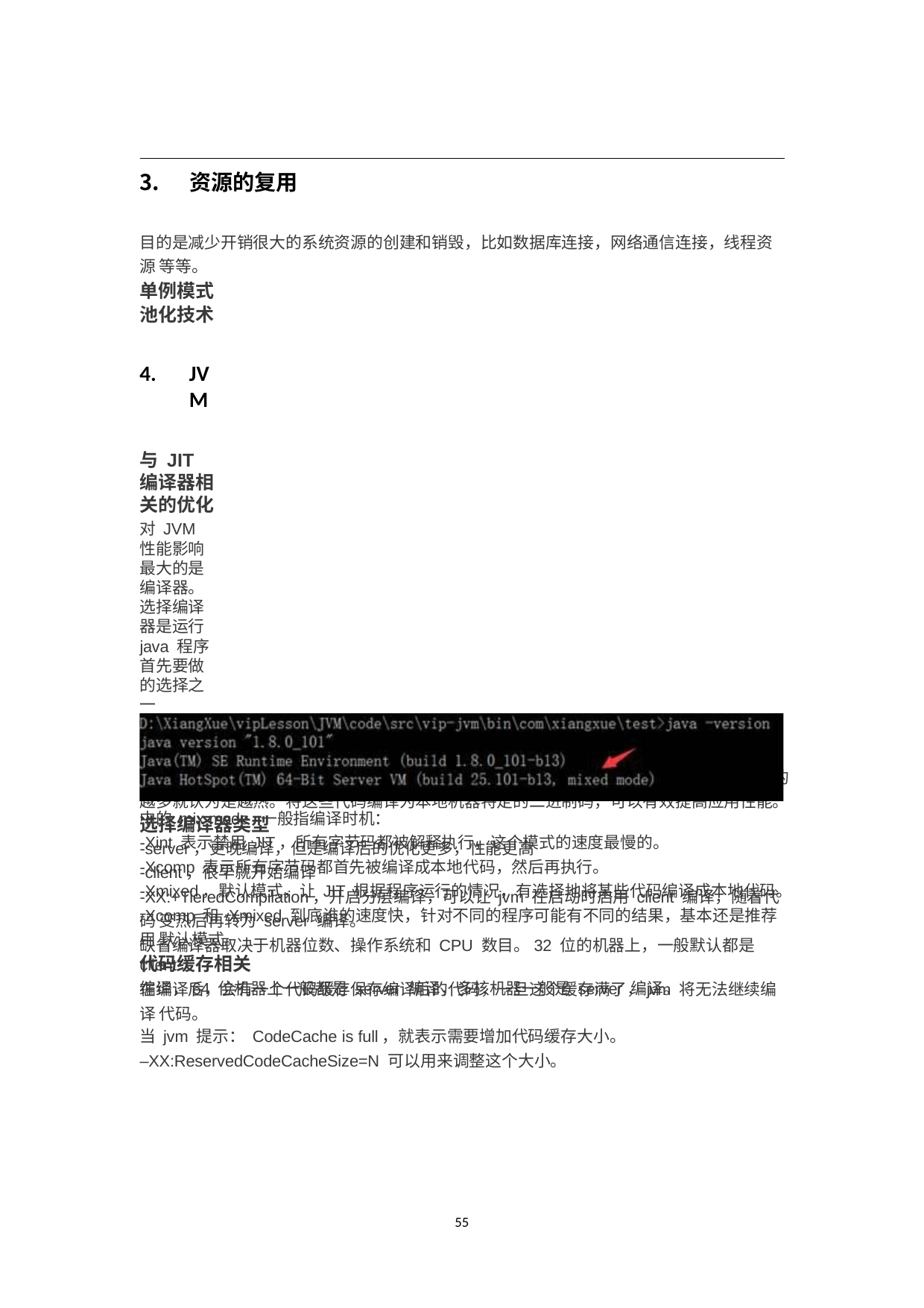

资源的复用

目的是减少开销很大的系统资源的创建和销毁，比如数据库连接，网络通信连接，线程资源 等等。
单例模式 池化技术

JVM

与 JIT 编译器相关的优化
对 JVM 性能影响最大的是编译器。选择编译器是运行 java 程序首先要做的选择之一
热点编译的概念
对于程序来说，通常只有一部分代码被经常执行，这些关键代码被称为应用的热点，执行的 越多就认为是越热。将这些代码编译为本地机器特定的二进制码，可以有效提高应用性能。
选择编译器类型
-server，更晚编译，但是编译后的优化更多，性能更高
-client，很早就开始编译
-XX:+TieredCompilation，开启分层编译，可以让 jvm 在启动时启用 client 编译，随着代码 变热后再转为 server 编译。
缺省编译器取决于机器位数、操作系统和 CPU 数目。32 位的机器上，一般默认都是 client
编译，64 位机器上一般都是 server 编译，多核机器一般是 server 编译。

中的 mix mode 一般指编译时机：
-Xint 表示禁用 JIT，所有字节码都被解释执行，这个模式的速度最慢的。
-Xcomp 表示所有字节码都首先被编译成本地代码，然后再执行。
-Xmixed，默认模式，让 JIT 根据程序运行的情况，有选择地将某些代码编译成本地代码。
-Xcomp 和-Xmixed 到底谁的速度快，针对不同的程序可能有不同的结果，基本还是推荐用 默认模式。
代码缓存相关
在编译后，会有一个代码缓存保存编译后的代码，一旦这个缓存满了，jvm 将无法继续编译 代码。
当 jvm 提示： CodeCache is full，就表示需要增加代码缓存大小。
–XX:ReservedCodeCacheSize=N 可以用来调整这个大小。
55